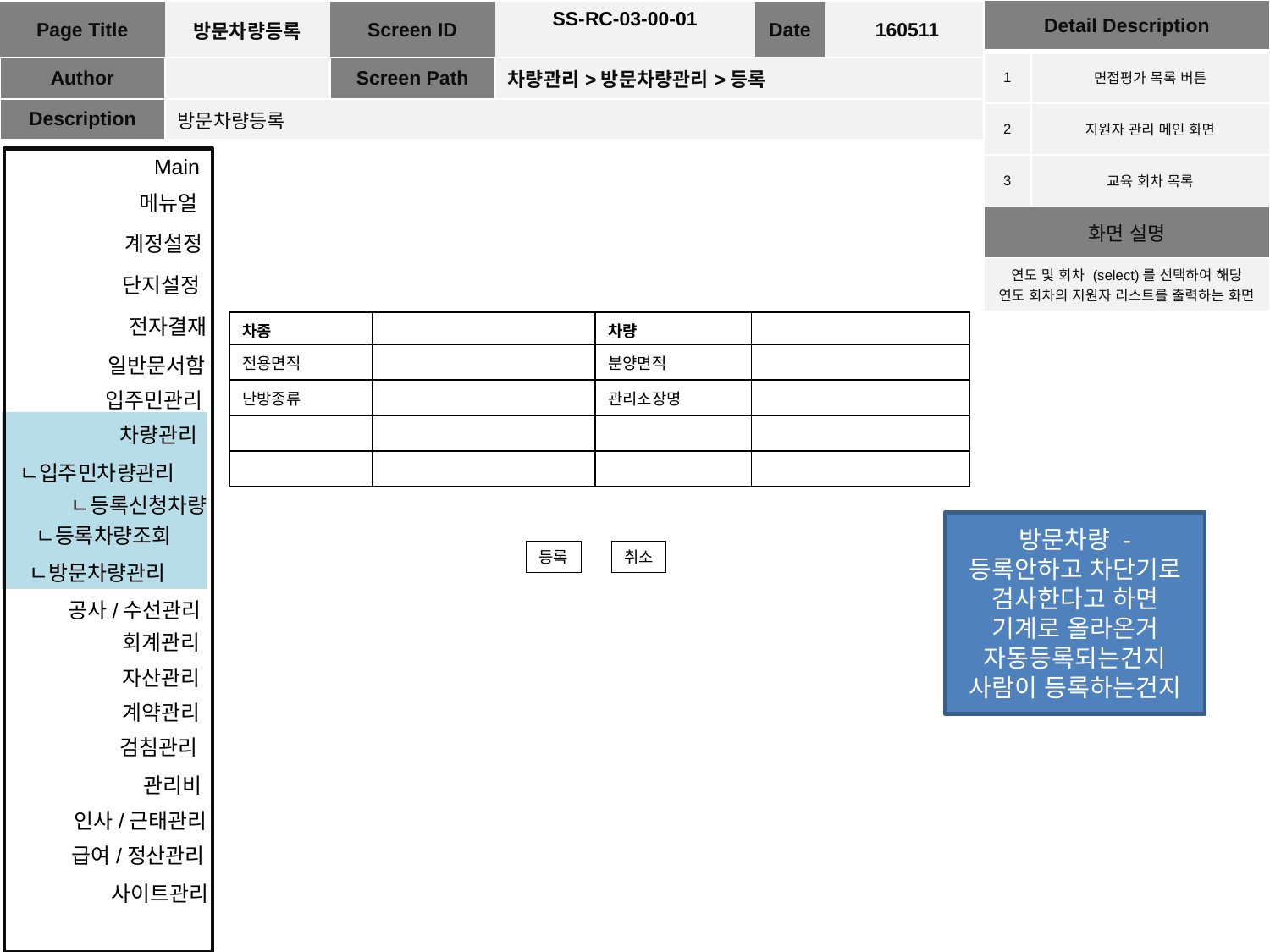

| Detail Description |  |
| --- | --- |
| 1 | 면접평가 목록 버튼 |
| 2 | 지원자 관리 메인 화면 |
| 3 | 교육 회차 목록 |
| 화면 설명 |  |
| 연도 및 회차 (select)를 선택하여 해당 연도 회차의 지원자 리스트를 출력하는 화면 |  |
| Page Title | 방문차량등록 | Screen ID | SS-RC-03-00-01 | Date | 160511 |
| --- | --- | --- | --- | --- | --- |
| Author |  | Screen Path | 차량관리>방문차량관리>등록 |  |  |
| Description | 방문차량등록 |  |  |  |  |
Main

메뉴얼
계정설정
단지설정
전자결재
| 차종 |  | 차량 |  |
| --- | --- | --- | --- |
| 전용면적 |  | 분양면적 |  |
| 난방종류 |  | 관리소장명 |  |
|  |  |  |  |
|  |  |  |  |
일반문서함
입주민관리

차량관리
ㄴ입주민차량관리
ㄴ등록신청차량
방문차량 - 등록안하고 차단기로 검사한다고 하면 기계로 올라온거 자동등록되는건지 사람이 등록하는건지
ㄴ등록차량조회
등록
취소
ㄴ방문차량관리
공사/수선관리
회계관리
자산관리
계약관리
검침관리
관리비
인사/근태관리
급여/정산관리
사이트관리